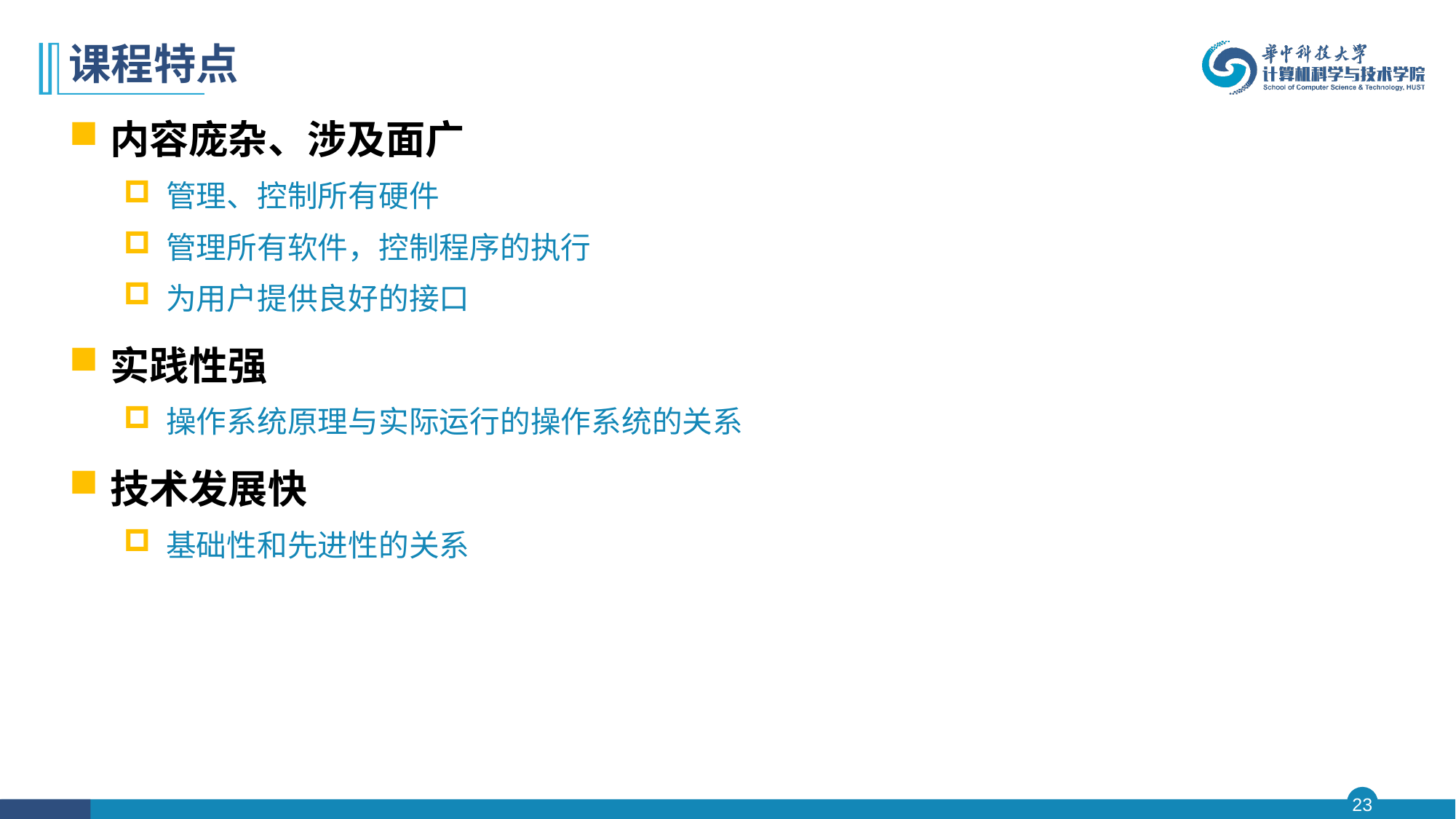

# 课程特点
内容庞杂、涉及面广
管理、控制所有硬件
管理所有软件，控制程序的执行
为用户提供良好的接口
实践性强
操作系统原理与实际运行的操作系统的关系
技术发展快
基础性和先进性的关系